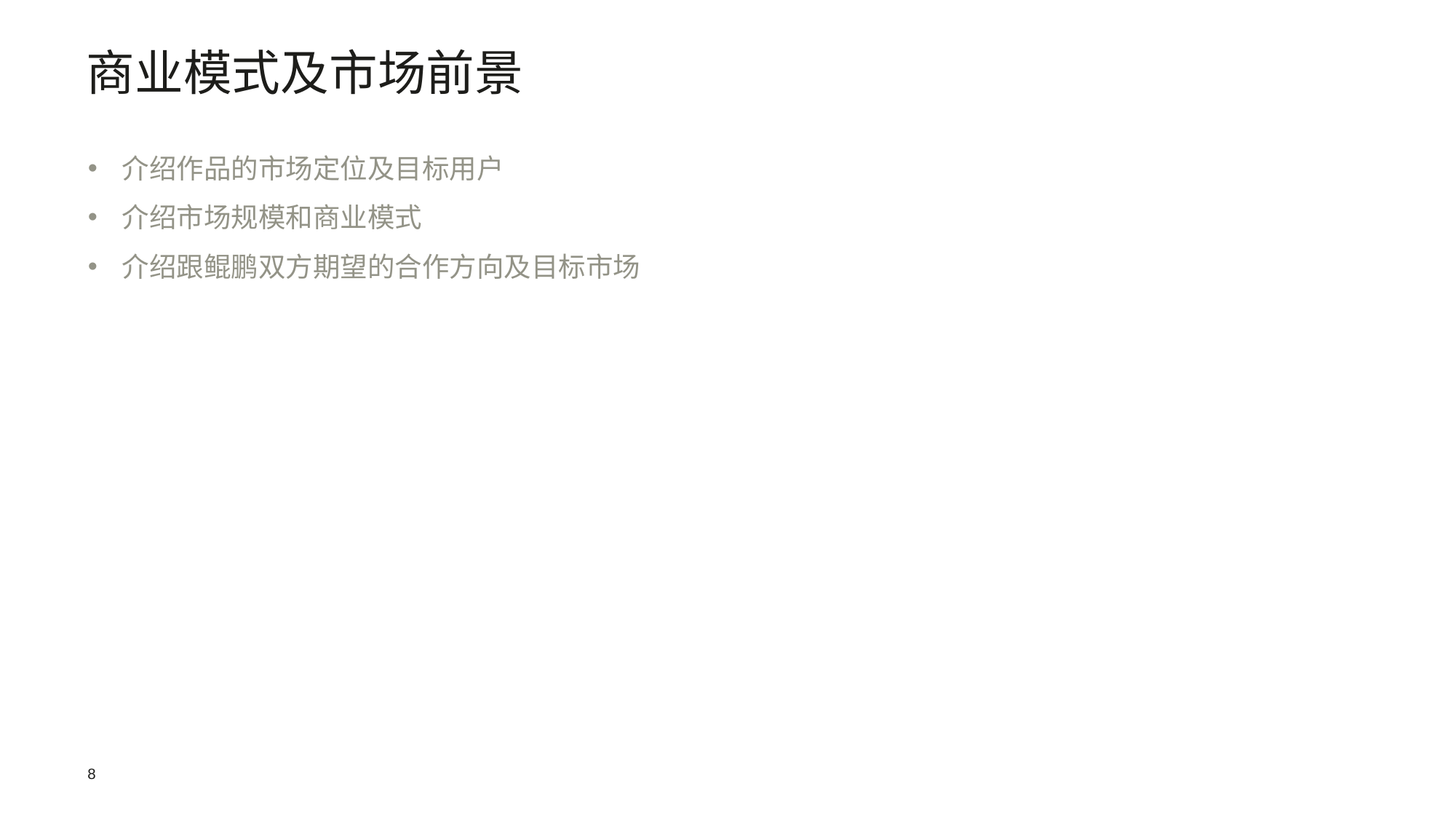

商业模式及市场前景
介绍作品的市场定位及目标用户
介绍市场规模和商业模式
介绍跟鲲鹏双方期望的合作方向及目标市场